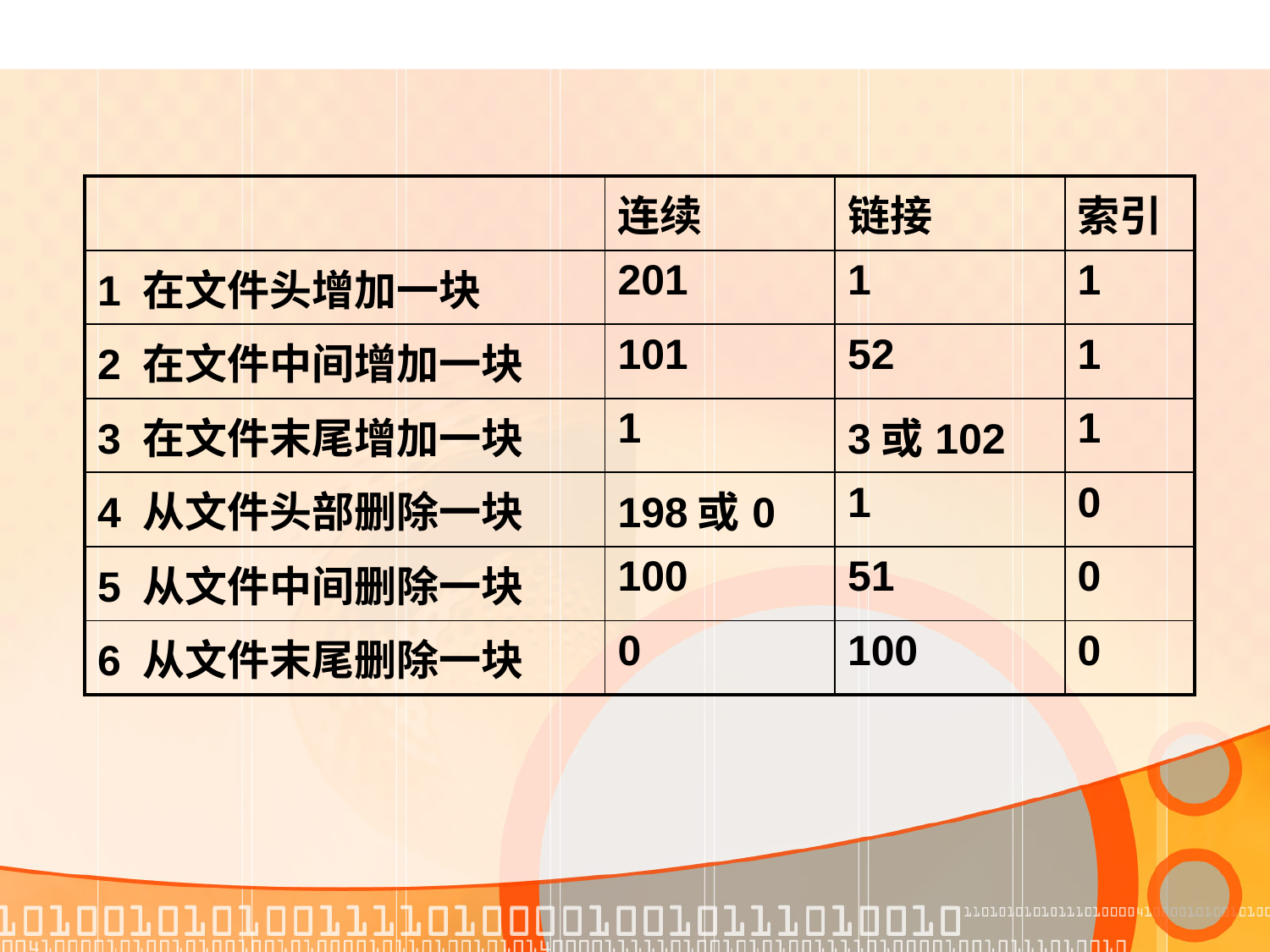

|  | 连续 | 链接 | 索引 |
| --- | --- | --- | --- |
| 1 在文件头增加一块 | 201 | 1 | 1 |
| 2 在文件中间增加一块 | 101 | 52 | 1 |
| 3 在文件末尾增加一块 | 1 | 3或102 | 1 |
| 4 从文件头部删除一块 | 198或0 | 1 | 0 |
| 5 从文件中间删除一块 | 100 | 51 | 0 |
| 6 从文件末尾删除一块 | 0 | 100 | 0 |